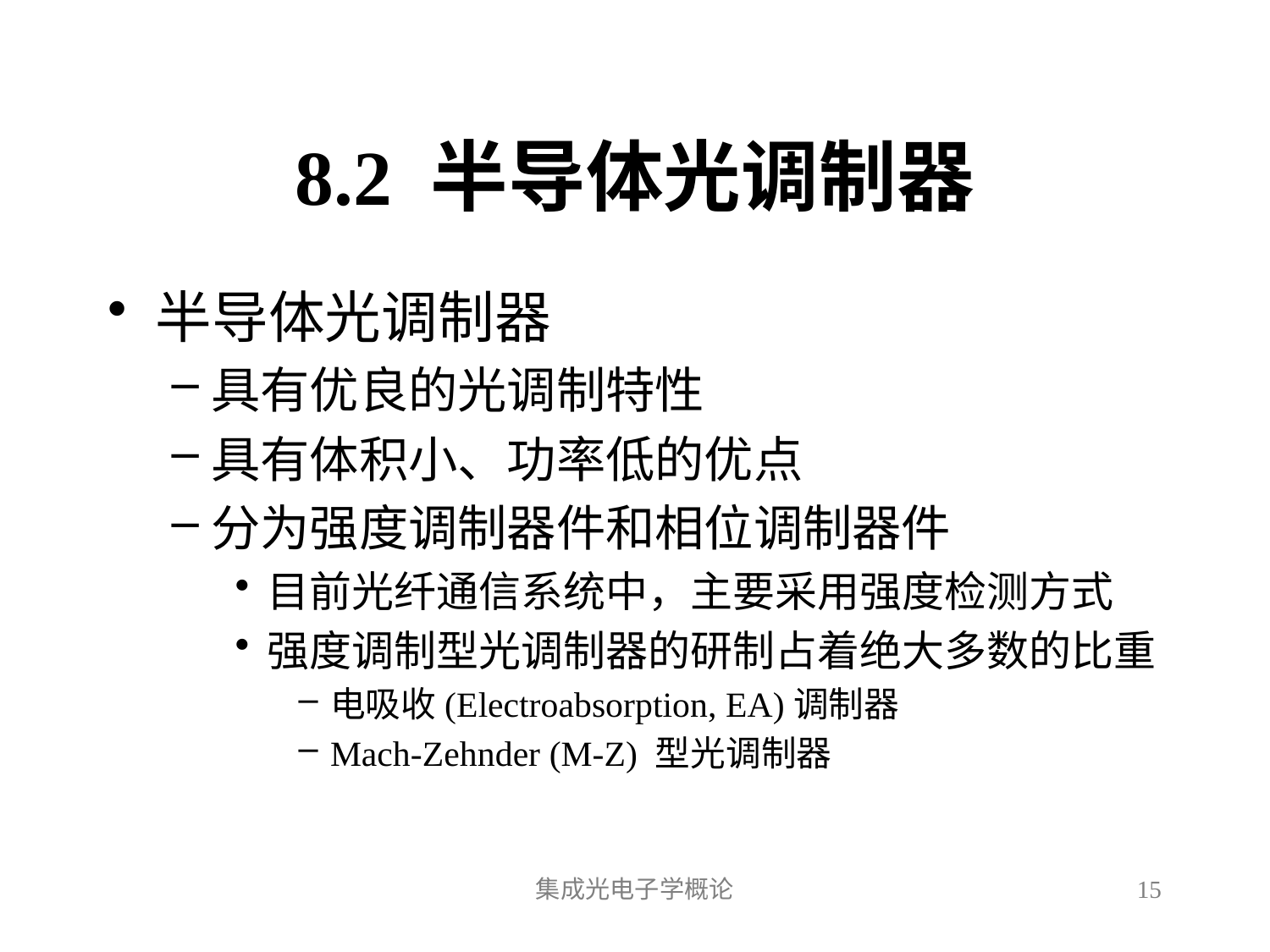

8.2 半导体光调制器
半导体光调制器
具有优良的光调制特性
具有体积小、功率低的优点
分为强度调制器件和相位调制器件
目前光纤通信系统中，主要采用强度检测方式
强度调制型光调制器的研制占着绝大多数的比重
电吸收(Electroabsorption, EA)调制器
Mach-Zehnder (M-Z) 型光调制器
集成光电子学概论
15